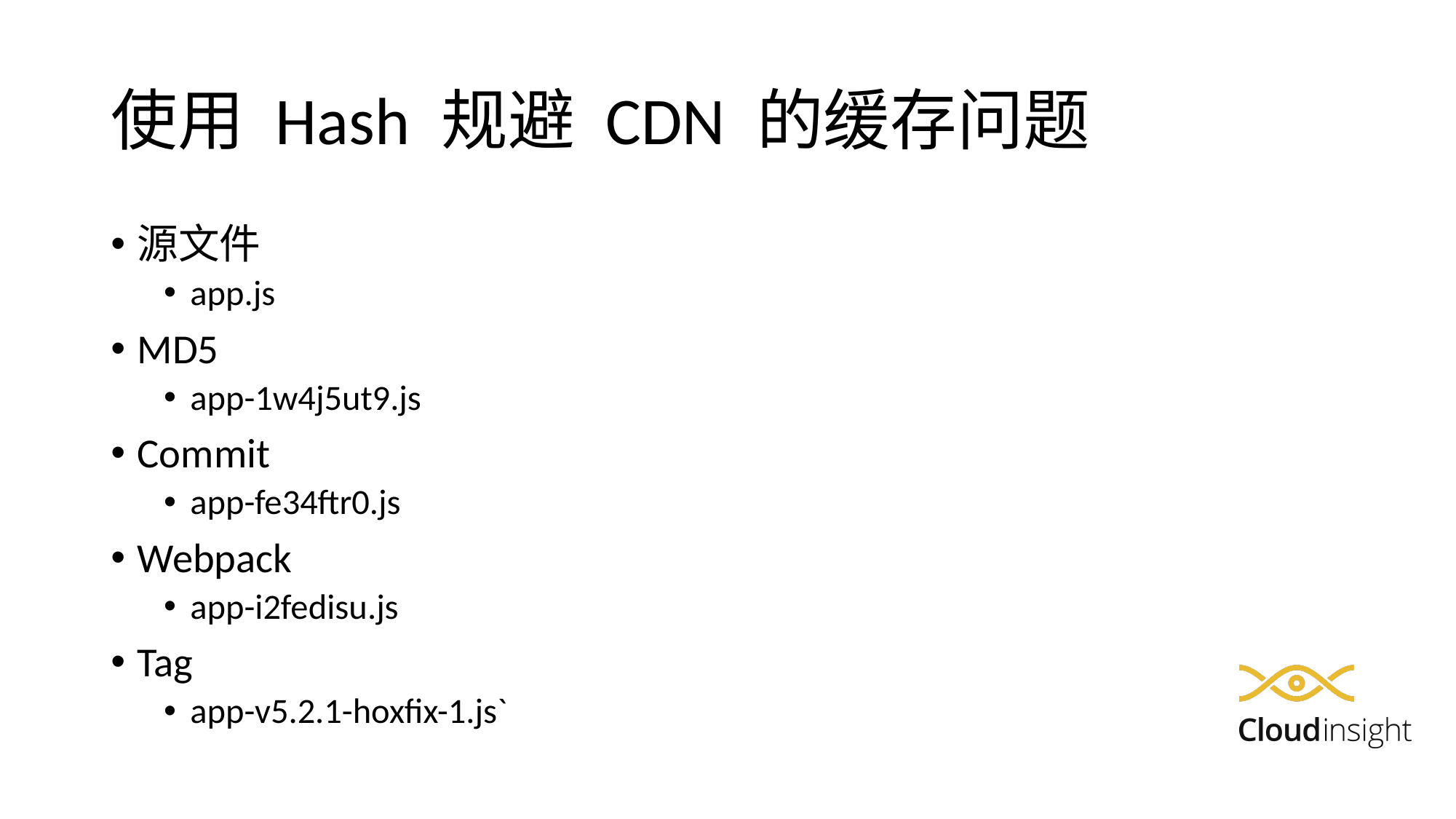

# 使用 Hash 规避 CDN 的缓存问题
源文件
app.js
MD5
app-1w4j5ut9.js
Commit
app-fe34ftr0.js
Webpack
app-i2fedisu.js
Tag
app-v5.2.1-hoxfix-1.js`